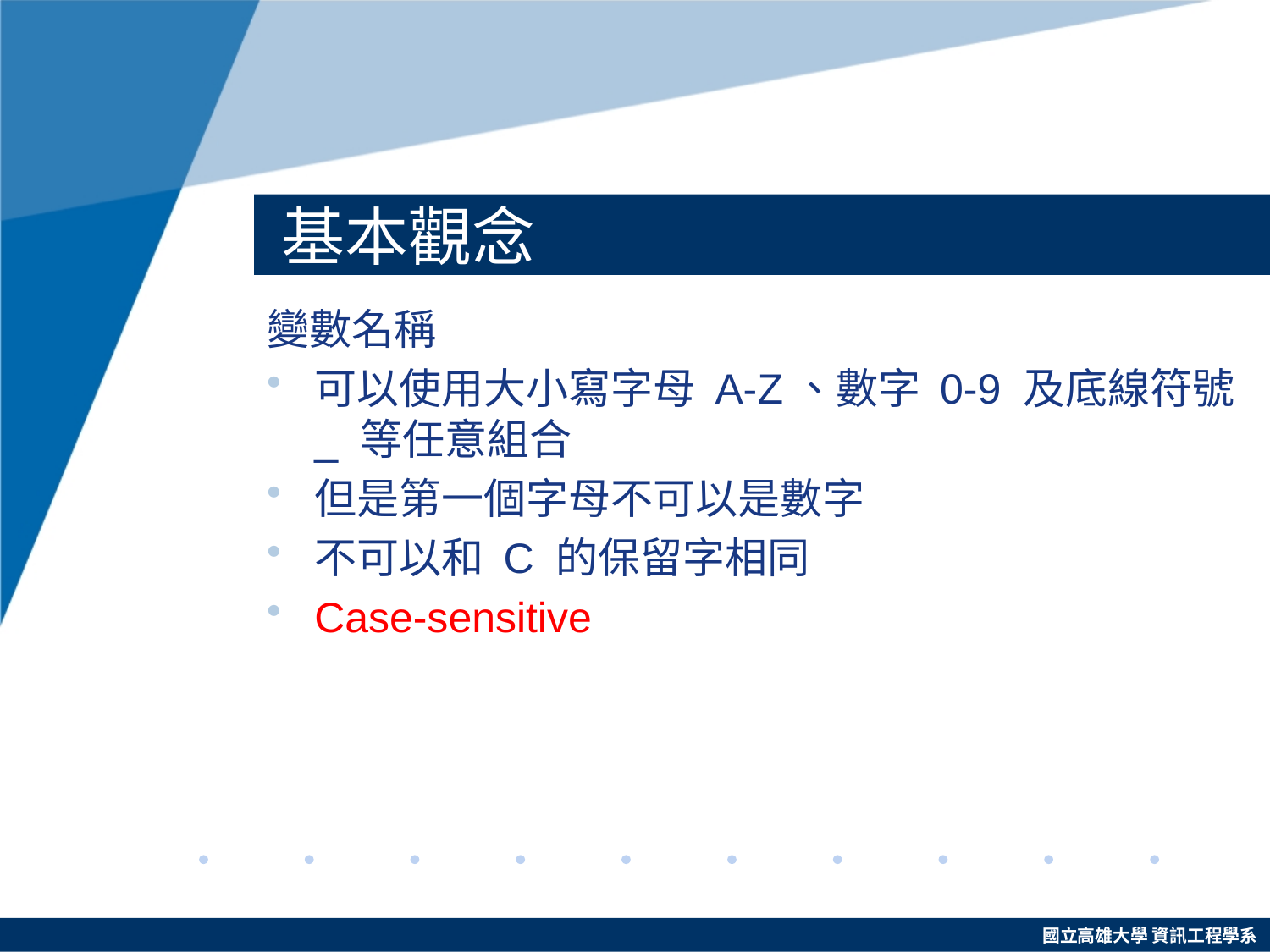

# 基本觀念
變數名稱
可以使用大小寫字母 A-Z、數字 0-9 及底線符號 _ 等任意組合
但是第一個字母不可以是數字
不可以和 C 的保留字相同
Case-sensitive